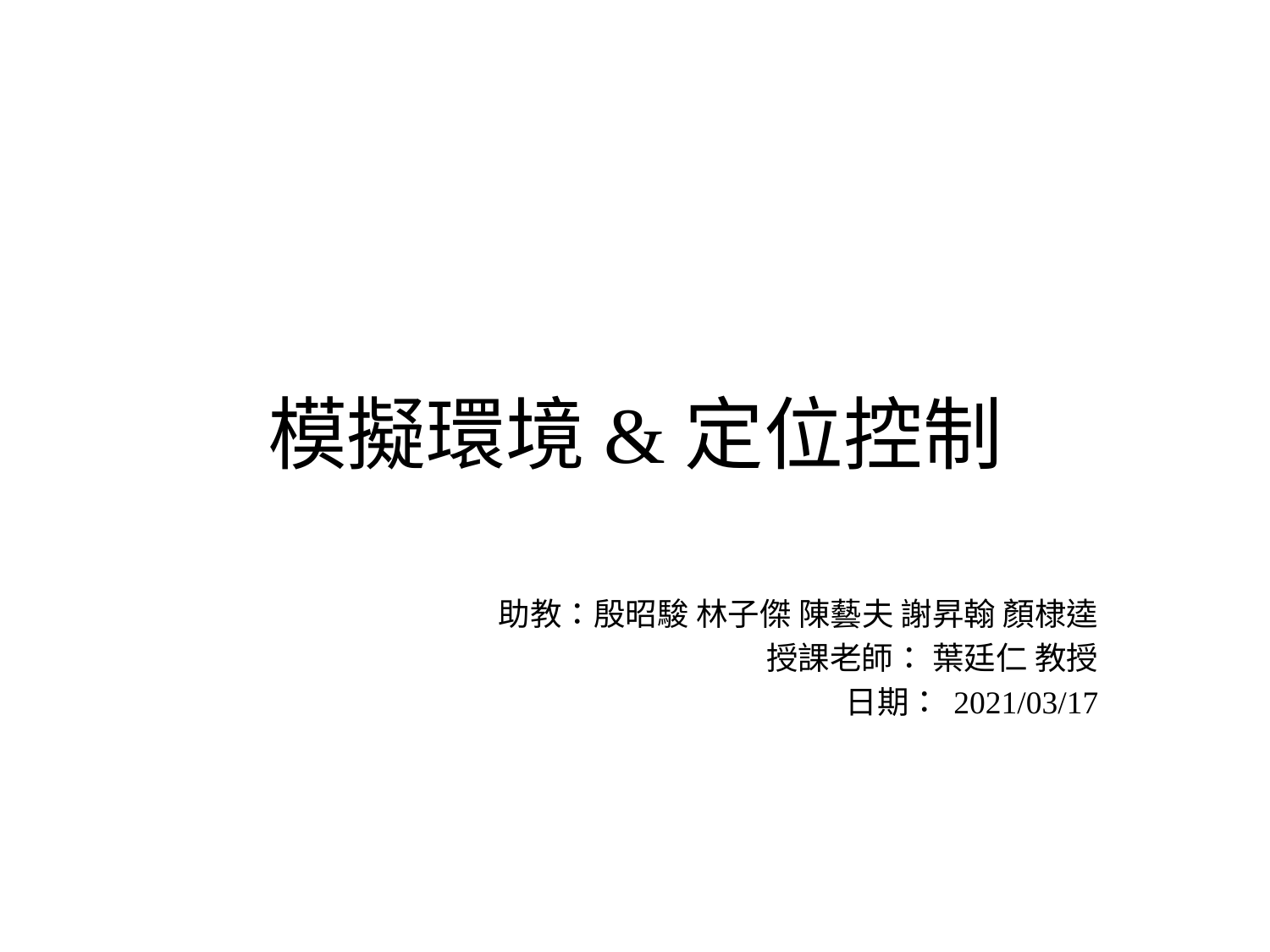

# 模擬環境&定位控制

助教：殷昭駿 林子傑 陳藝夫 謝昇翰 顏棣逵
授課老師： 葉廷仁 教授
日期： 2021/03/17